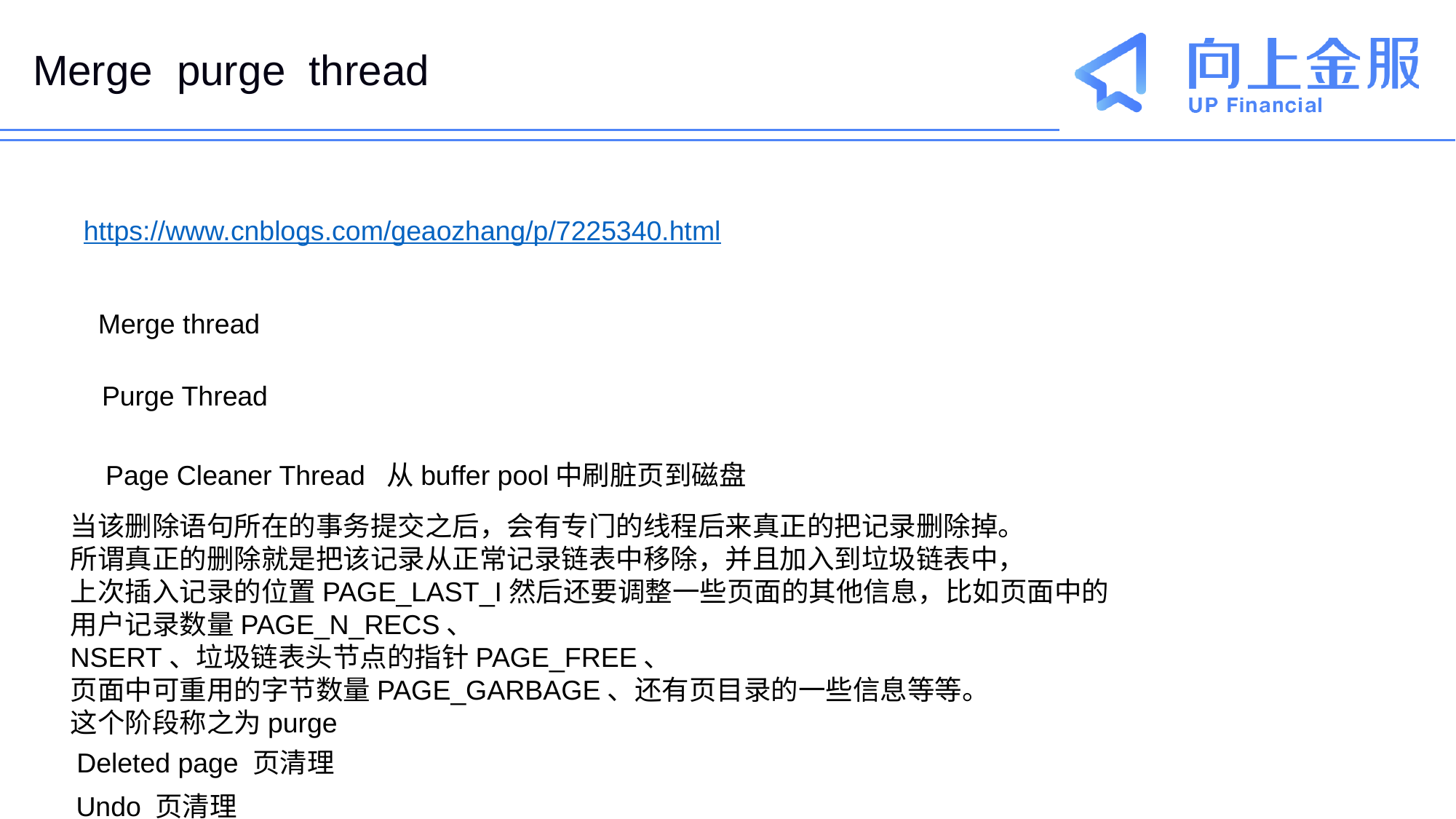

# Merge  purge  thread
https://www.cnblogs.com/geaozhang/p/7225340.html
Merge thread
Purge Thread
Page Cleaner Thread  从buffer pool中刷脏页到磁盘
当该删除语句所在的事务提交之后，会有专门的线程后来真正的把记录删除掉。
所谓真正的删除就是把该记录从正常记录链表中移除，并且加入到垃圾链表中，
上次插入记录的位置PAGE_LAST_I然后还要调整一些页面的其他信息，比如页面中的用户记录数量PAGE_N_RECS、
NSERT、垃圾链表头节点的指针PAGE_FREE、
页面中可重用的字节数量PAGE_GARBAGE、还有页目录的一些信息等等。
这个阶段称之为purge
Deleted page 页清理
Undo 页清理